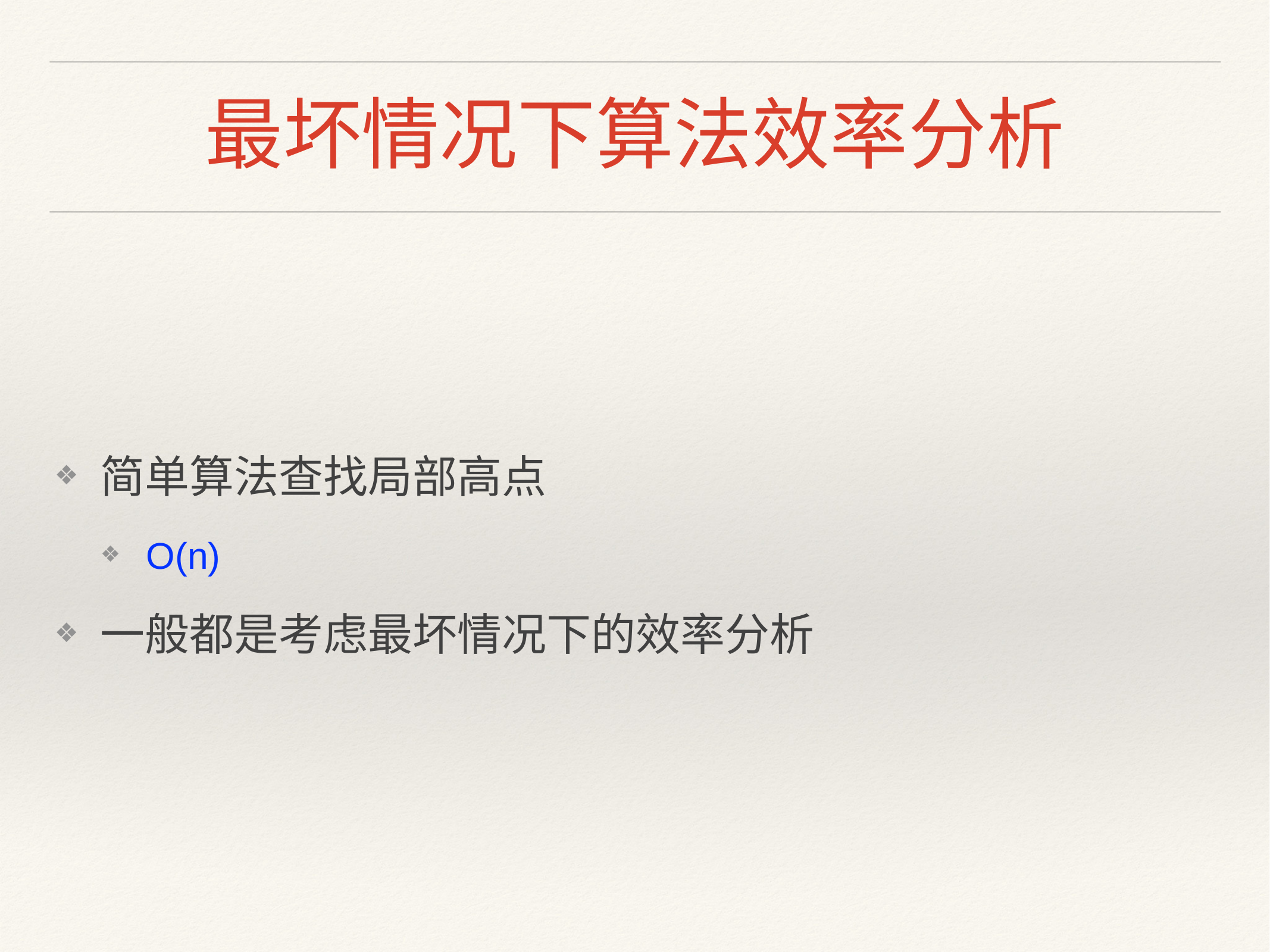

# 最坏情况下算法效率分析
简单算法查找局部高点
O(n)
一般都是考虑最坏情况下的效率分析